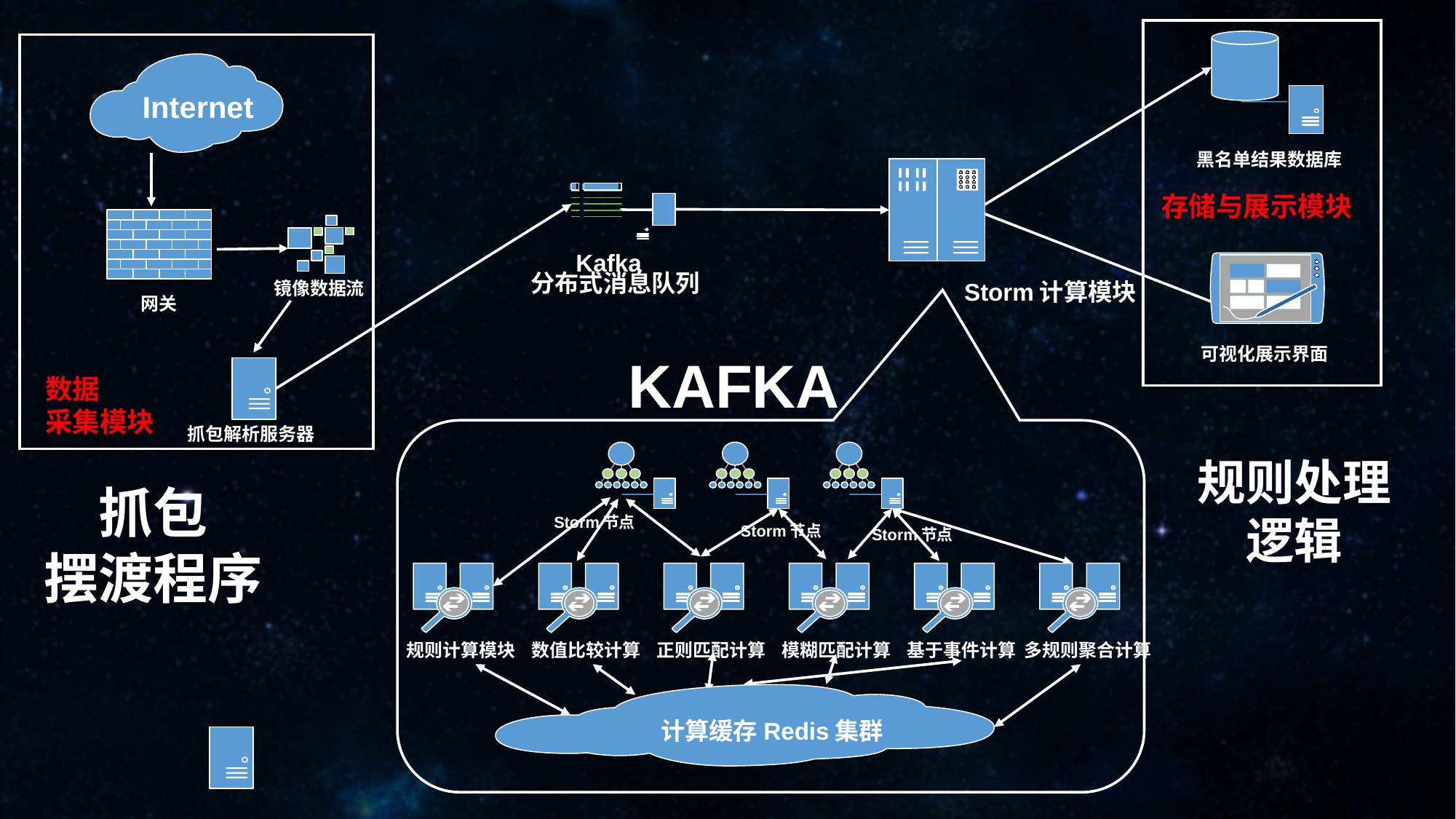

Internet

黑名单结果数据库

存储与展示模块

Kafka

分布式消息队列
Storm计算模块
镜像数据流

网关

KAFKA
可视化展示界面

数据
采集模块

抓包解析服务器

规则处理逻辑

抓包
摆渡程序

Storm节点
Storm节点
Storm节点

规则计算模块
数值比较计算
正则匹配计算
模糊匹配计算
基于事件计算
多规则聚合计算

计算缓存Redis集群